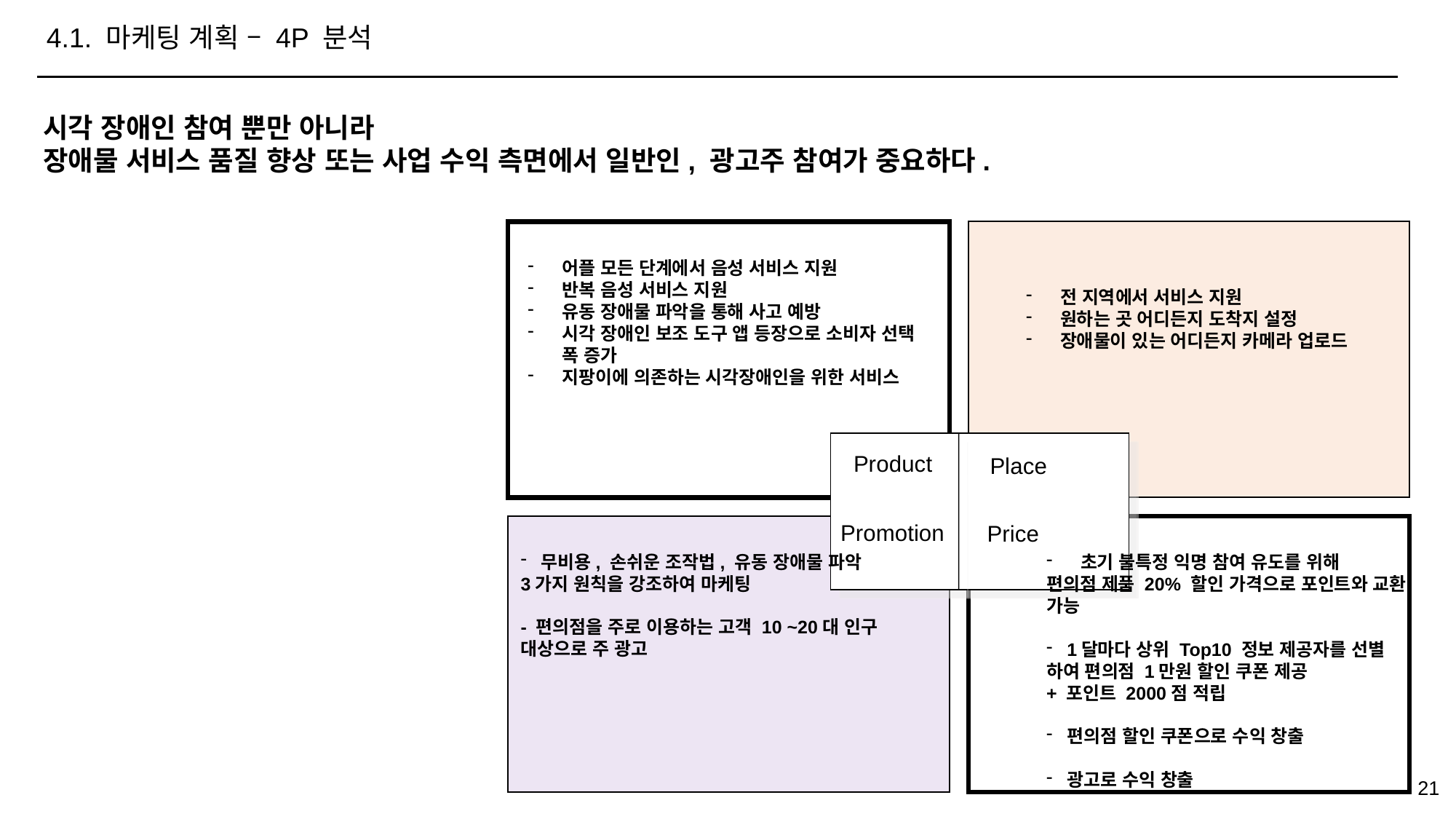

4.1. 마케팅 계획 – 4P 분석

시각 장애인 참여 뿐만 아니라
장애물 서비스 품질 향상 또는 사업 수익 측면에서 일반인, 광고주 참여가 중요하다.

어플 모든 단계에서 음성 서비스 지원
반복 음성 서비스 지원
유동 장애물 파악을 통해 사고 예방
시각 장애인 보조 도구 앱 등장으로 소비자 선택 폭 증가
지팡이에 의존하는 시각장애인을 위한 서비스

전 지역에서 서비스 지원
원하는 곳 어디든지 도착지 설정
장애물이 있는 어디든지 카메라 업로드

Product
Place
Promotion
 Price

무비용, 손쉬운 조작법, 유동 장애물 파악
3가지 원칙을 강조하여 마케팅

- 편의점을 주로 이용하는 고객 10 ~20대 인구 대상으로 주 광고

초기 불특정 익명 참여 유도를 위해
편의점 제품 20% 할인 가격으로 포인트와 교환
가능

1달마다 상위 Top10 정보 제공자를 선별
하여 편의점 1만원 할인 쿠폰 제공
+ 포인트 2000점 적립

편의점 할인 쿠폰으로 수익 창출

광고로 수익 창출

21